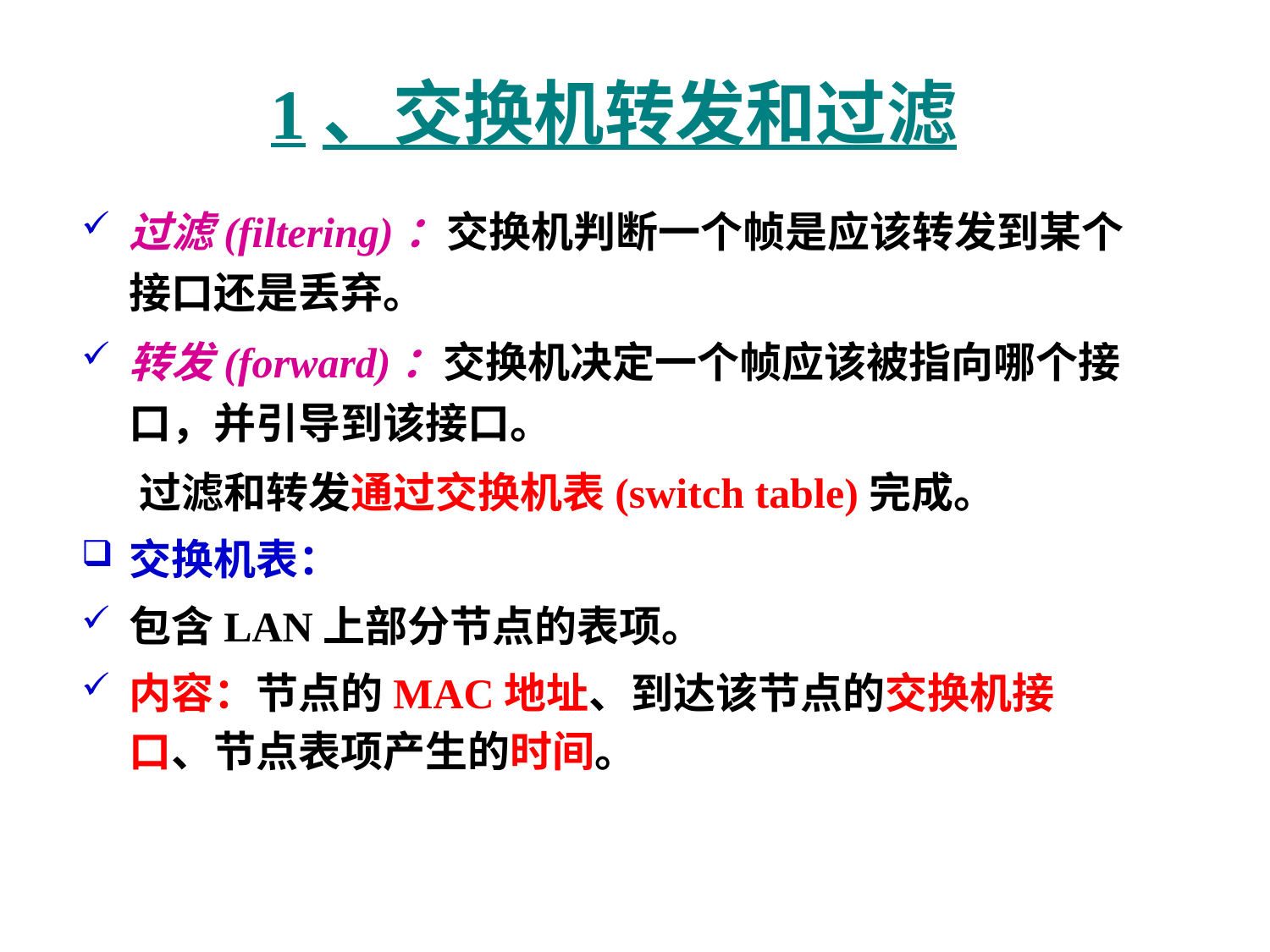

# 1、交换机转发和过滤
过滤(filtering)：交换机判断一个帧是应该转发到某个接口还是丢弃。
转发(forward)：交换机决定一个帧应该被指向哪个接口，并引导到该接口。
     过滤和转发通过交换机表(switch table)完成。
交换机表：
包含LAN上部分节点的表项。
内容：节点的MAC地址、到达该节点的交换机接口、节点表项产生的时间。
141